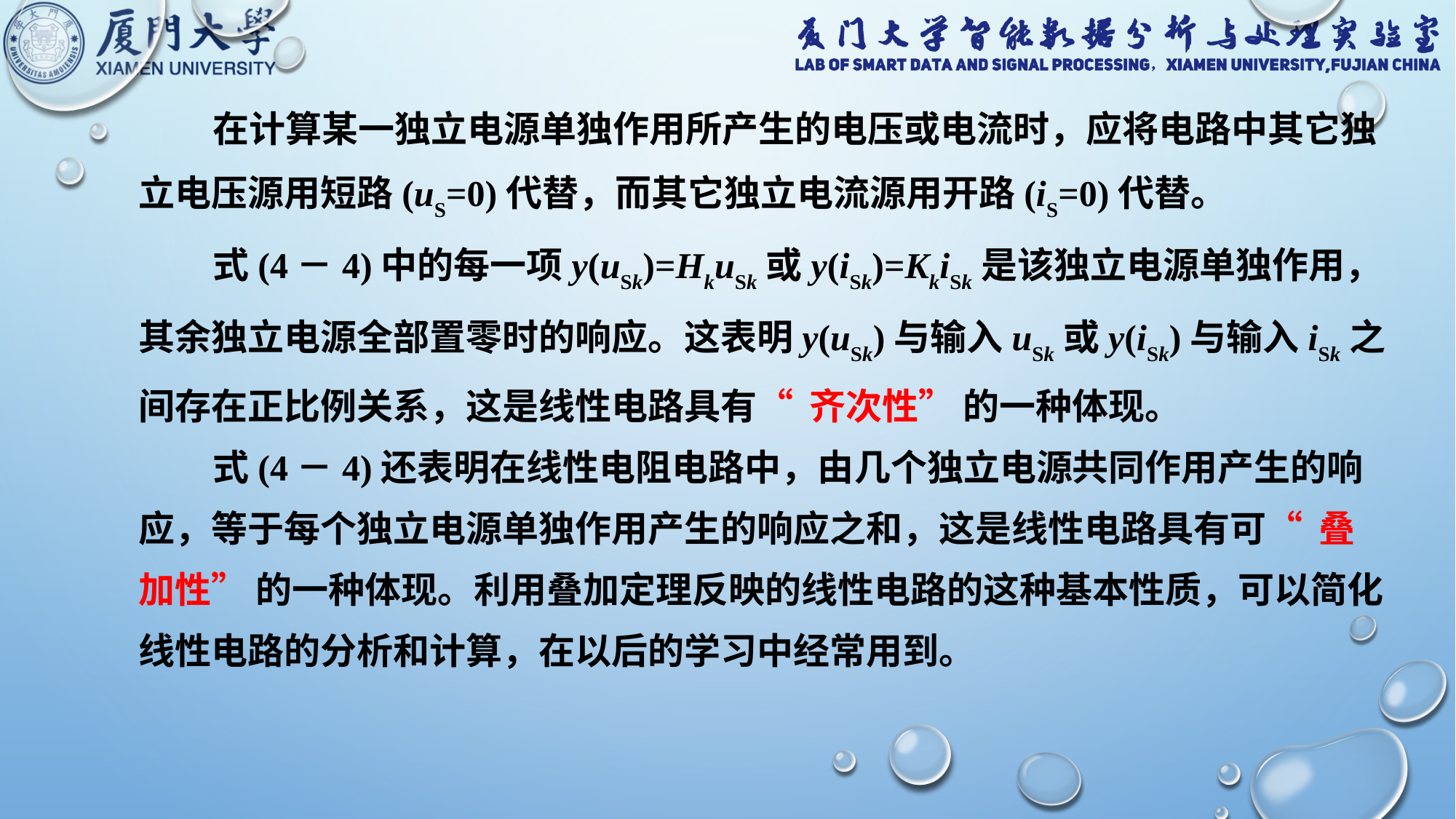

在计算某一独立电源单独作用所产生的电压或电流时，应将电路中其它独立电压源用短路(uS=0)代替，而其它独立电流源用开路(iS=0)代替。
        式(4－4)中的每一项y(uSk)=HkuSk或y(iSk)=KkiSk是该独立电源单独作用，其余独立电源全部置零时的响应。这表明y(uSk)与输入uSk或y(iSk)与输入iSk之间存在正比例关系，这是线性电路具有“  齐次性” 的一种体现。
        式(4－4)还表明在线性电阻电路中，由几个独立电源共同作用产生的响应，等于每个独立电源单独作用产生的响应之和，这是线性电路具有可“  叠 加性” 的一种体现。利用叠加定理反映的线性电路的这种基本性质，可以简化线性电路的分析和计算，在以后的学习中经常用到。
51